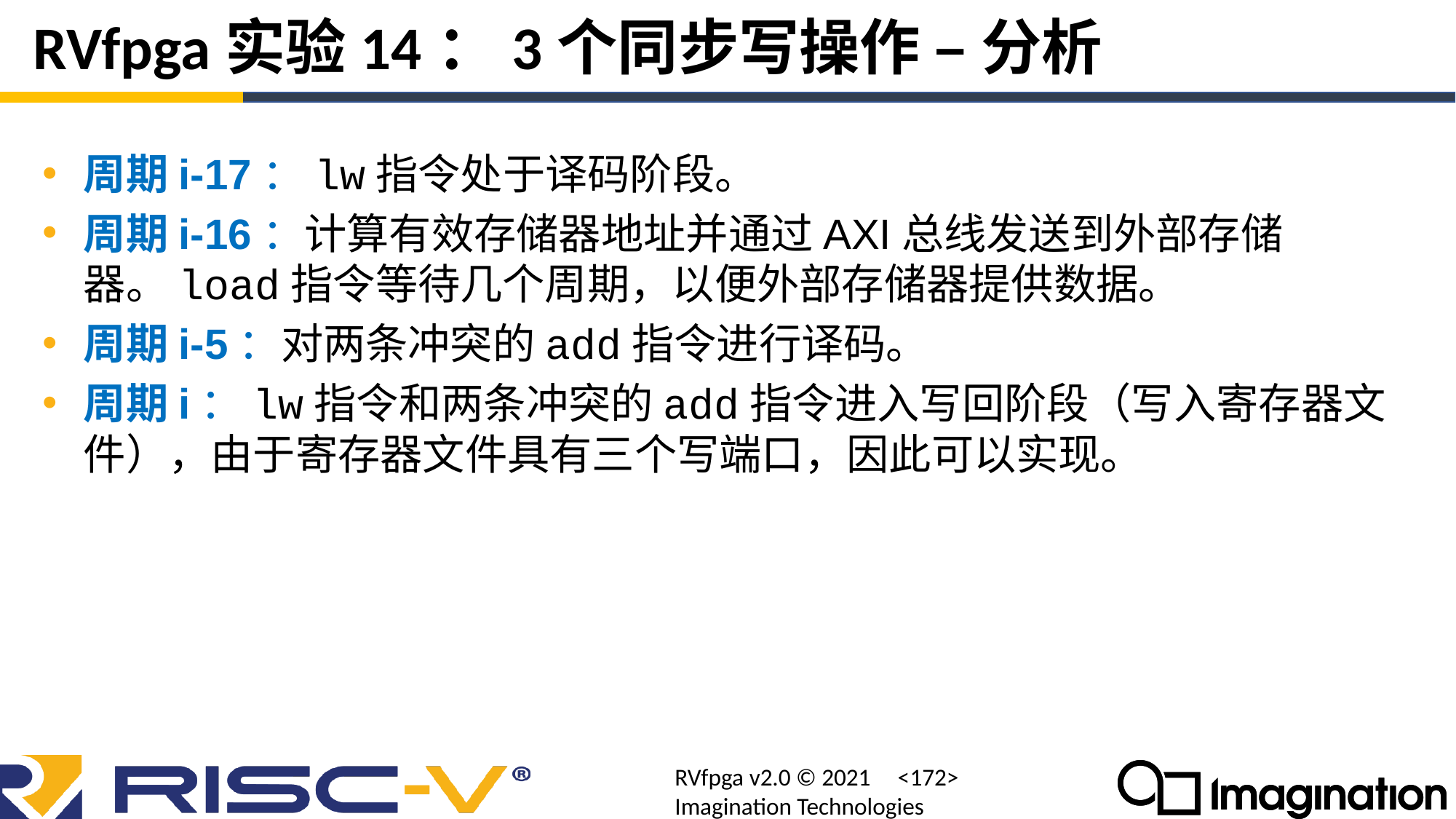

# RVfpga实验14：3个同步写操作 – 分析
周期i-17：lw指令处于译码阶段。
周期i-16：计算有效存储器地址并通过AXI总线发送到外部存储器。load指令等待几个周期，以便外部存储器提供数据。
周期i-5：对两条冲突的add指令进行译码。
周期i：lw指令和两条冲突的add指令进入写回阶段（写入寄存器文件），由于寄存器文件具有三个写端口，因此可以实现。